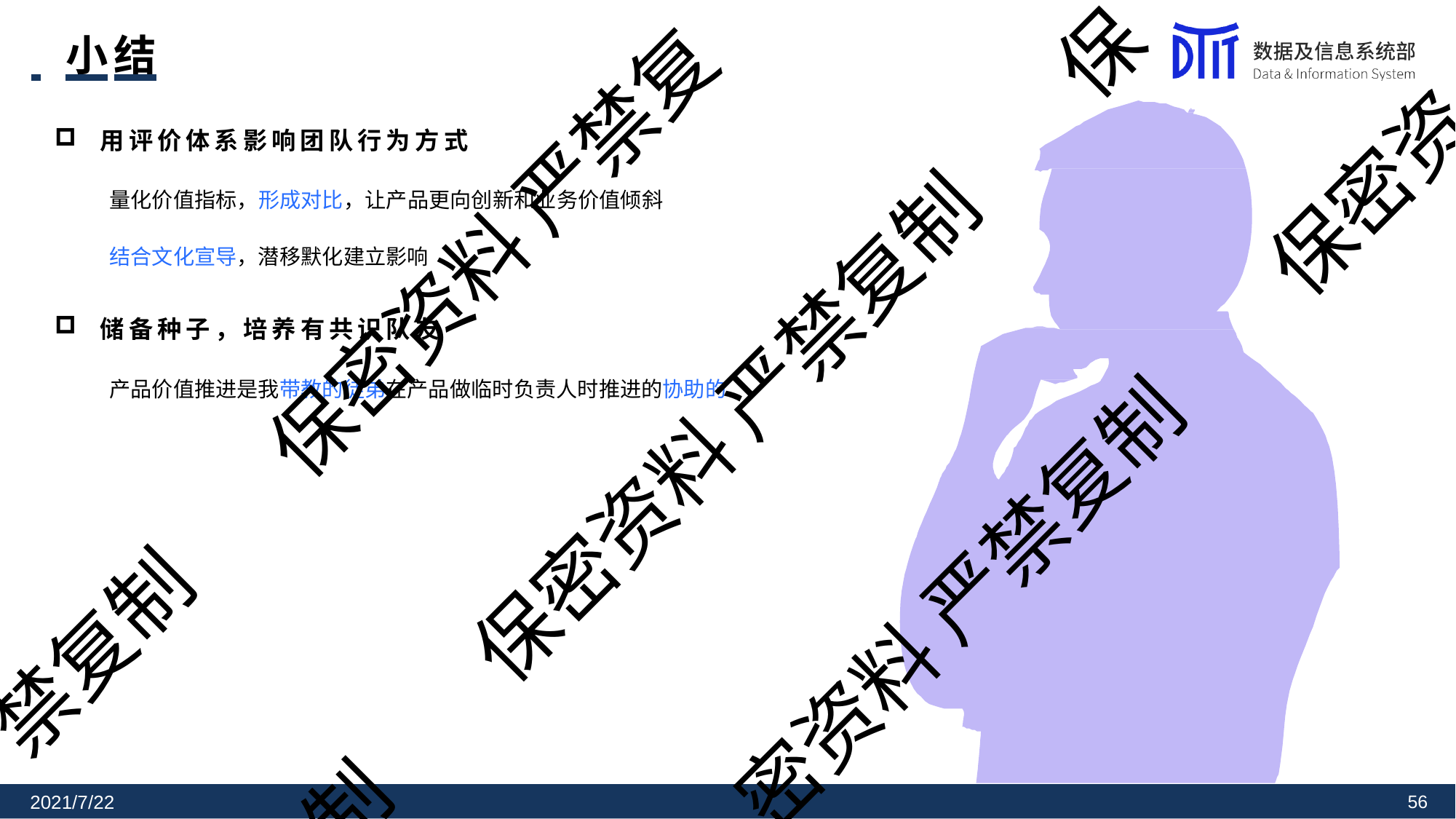

保
 	小结
用评价体系影响团队行为方式

保密资
量化价值指标，形成对比，让产品更向创新和业务价值倾斜

结合文化宣导，潜移默化建立影响

储备种子，培养有共识队友

产品价值推进是我带教的徒弟在产品做临时负责人时推进的协助的
保密资料 严禁复
保密资料 严禁复制
密资料 严禁复制
禁复制
制
2021/7/22
56